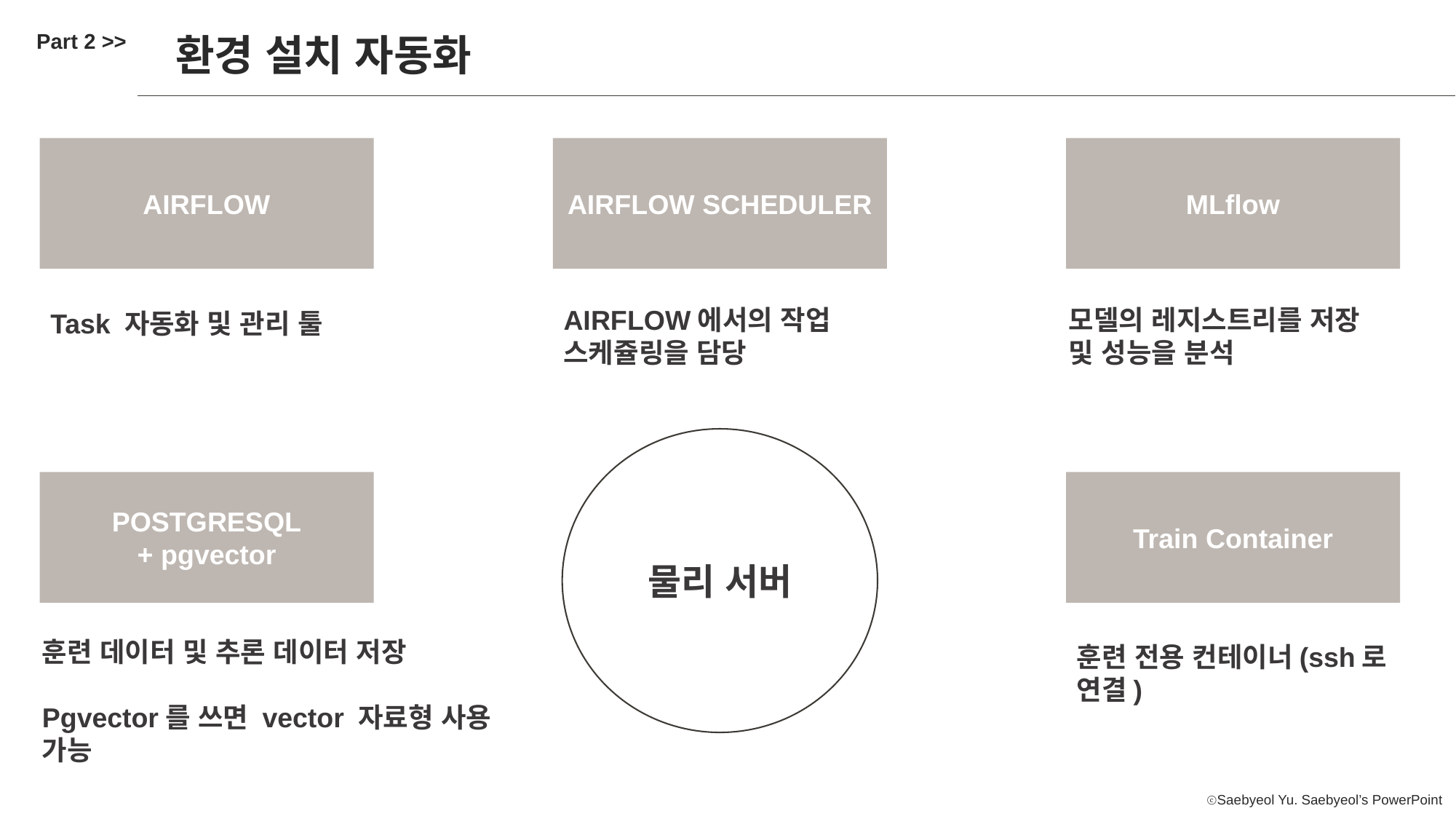

Part 2 >>
환경 설치 자동화
AIRFLOW
Task 자동화 및 관리 툴
AIRFLOW SCHEDULER
AIRFLOW에서의 작업 스케쥴링을 담당
MLflow
모델의 레지스트리를 저장 및 성능을 분석
물리 서버
POSTGRESQL
+ pgvector
훈련 데이터 및 추론 데이터 저장
Pgvector를 쓰면 vector 자료형 사용 가능
Train Container
훈련 전용 컨테이너(ssh로 연결)